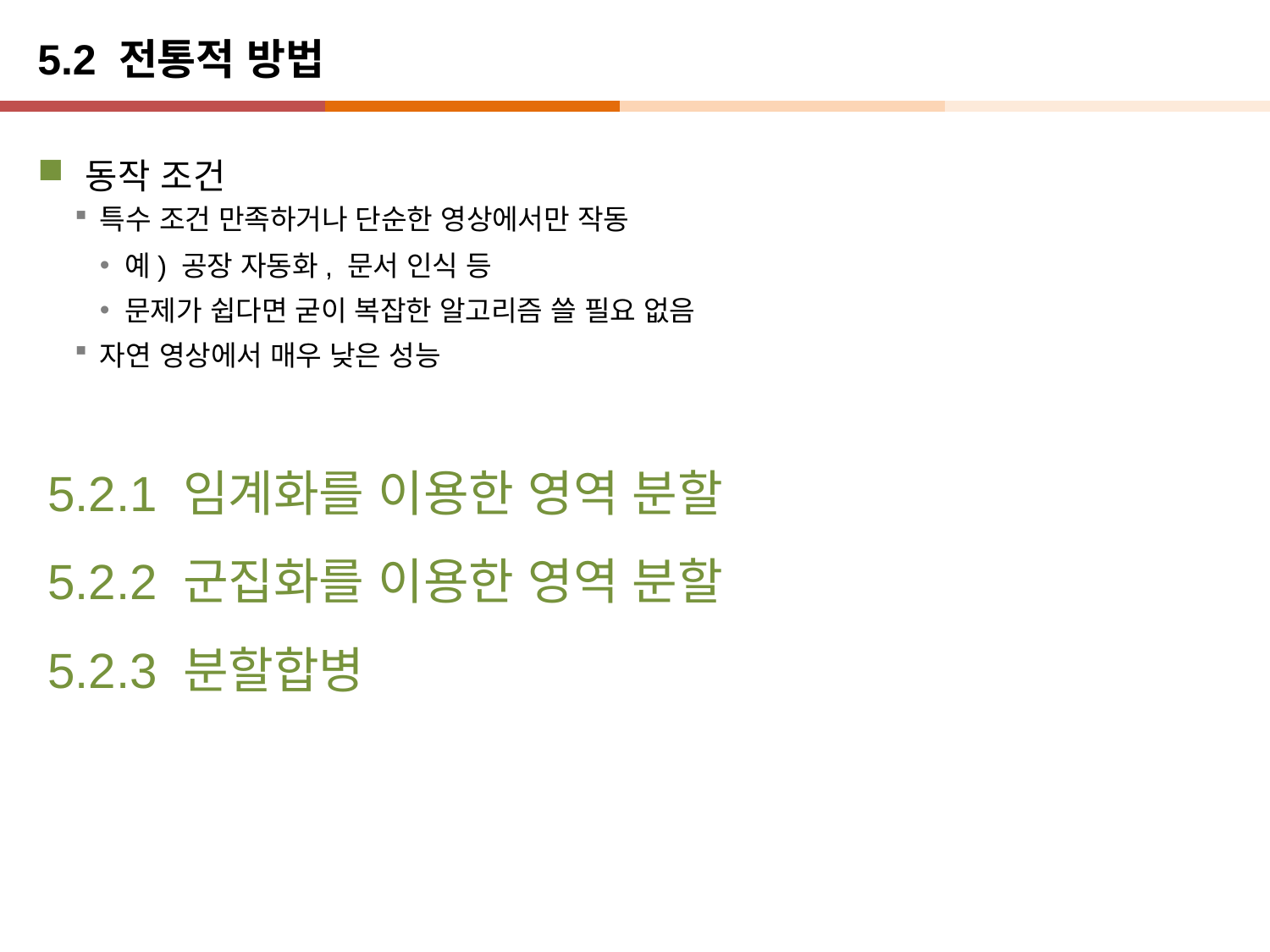

# 5.2 전통적 방법
동작 조건
특수 조건 만족하거나 단순한 영상에서만 작동
예) 공장 자동화, 문서 인식 등
문제가 쉽다면 굳이 복잡한 알고리즘 쓸 필요 없음
자연 영상에서 매우 낮은 성능
5.2.1 임계화를 이용한 영역 분할
5.2.2 군집화를 이용한 영역 분할
5.2.3 분할합병